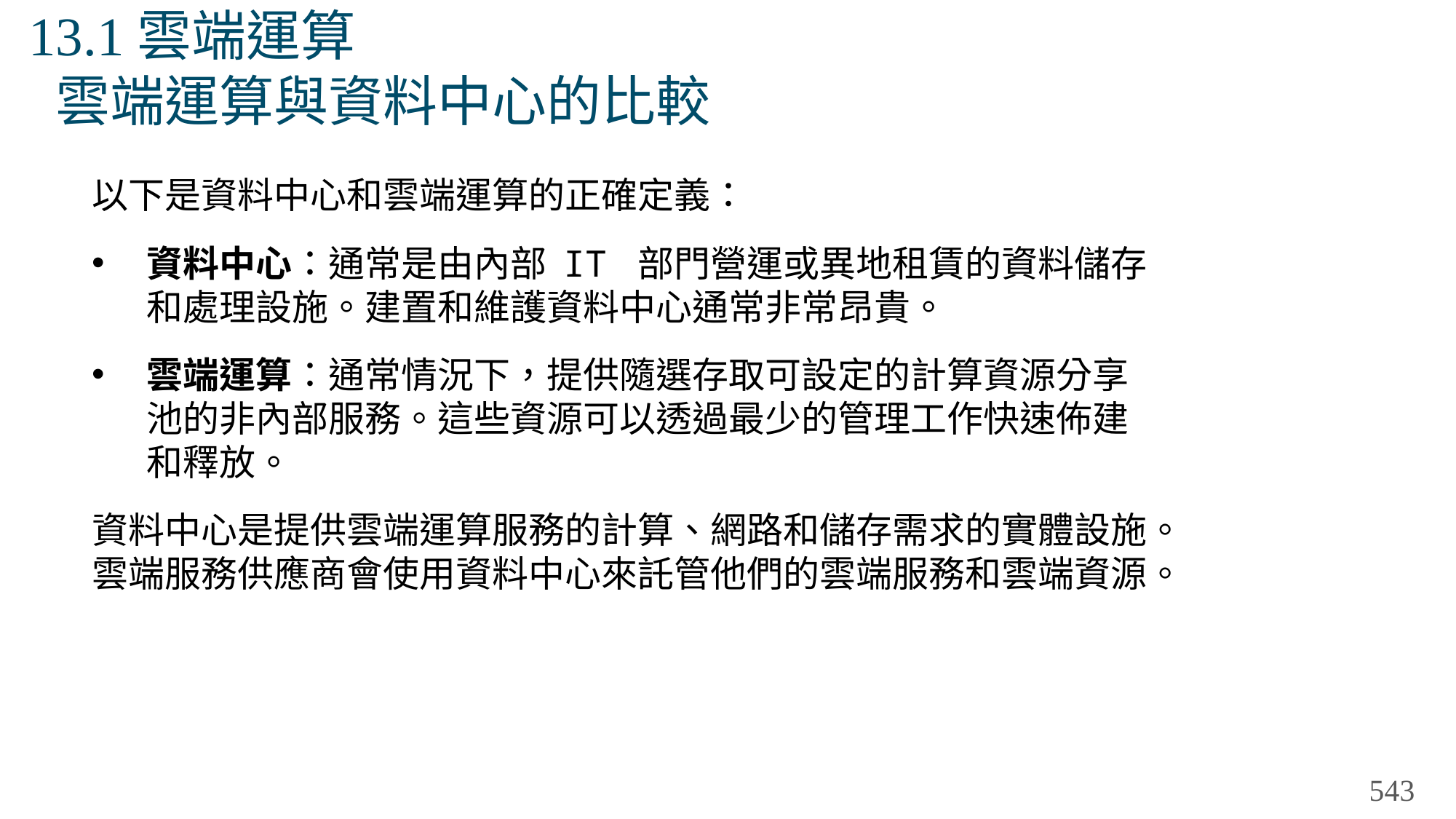

# 13.1雲端運算 雲端運算與資料中心的比較
以下是資料中心和雲端運算的正確定義：
資料中心：通常是由內部 IT 部門營運或異地租賃的資料儲存和處理設施。建置和維護資料中心通常非常昂貴。
雲端運算：通常情況下，提供隨選存取可設定的計算資源分享池的非內部服務。這些資源可以透過最少的管理工作快速佈建和釋放。
資料中心是提供雲端運算服務的計算、網路和儲存需求的實體設施。雲端服務供應商會使用資料中心來託管他們的雲端服務和雲端資源。
543